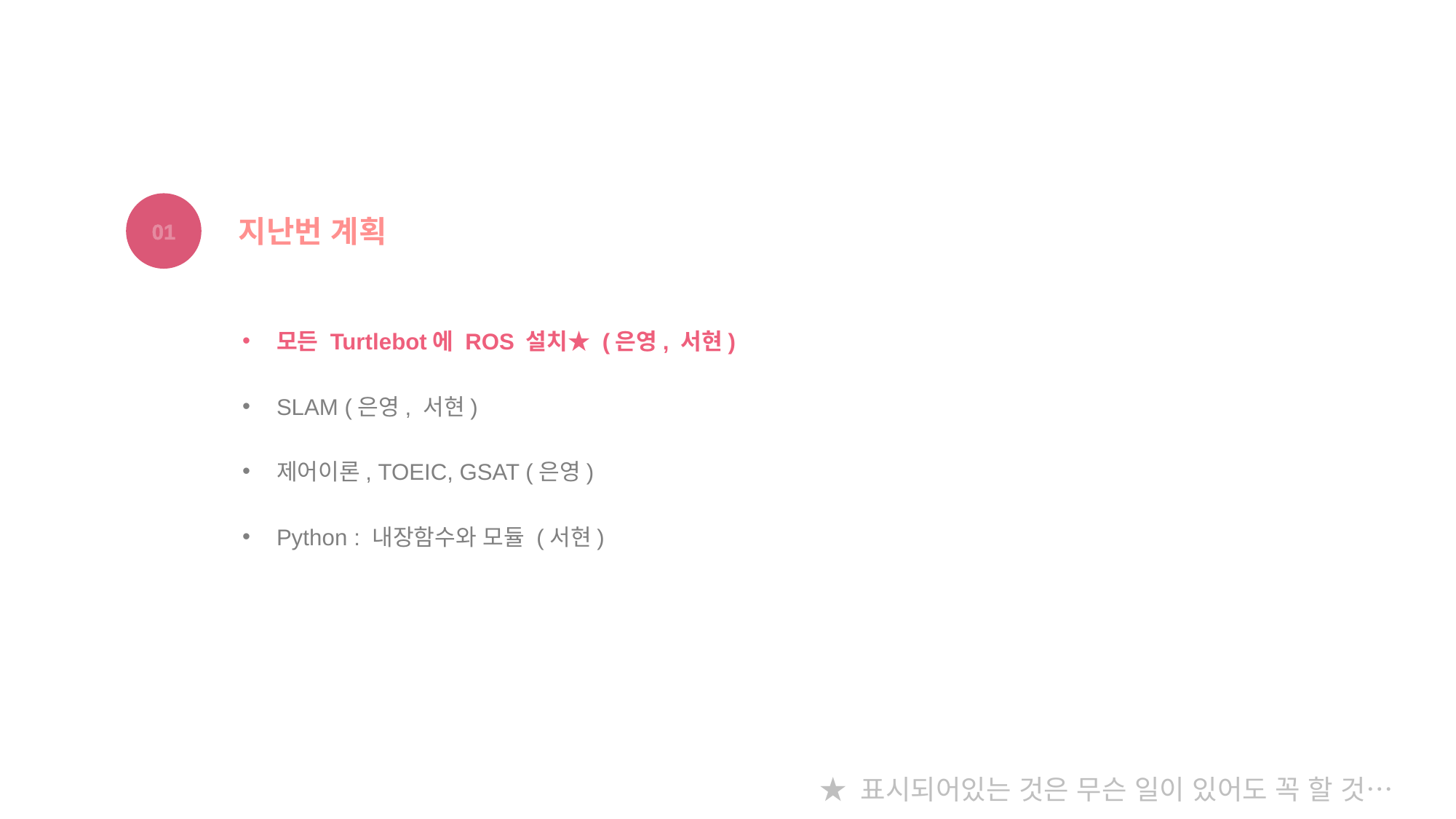

01
지난번 계획

모든 Turtlebot에 ROS 설치★ (은영, 서현)

SLAM (은영, 서현)

제어이론, TOEIC, GSAT (은영)

Python : 내장함수와 모듈 (서현)
★ 표시되어있는 것은 무슨 일이 있어도 꼭 할 것…